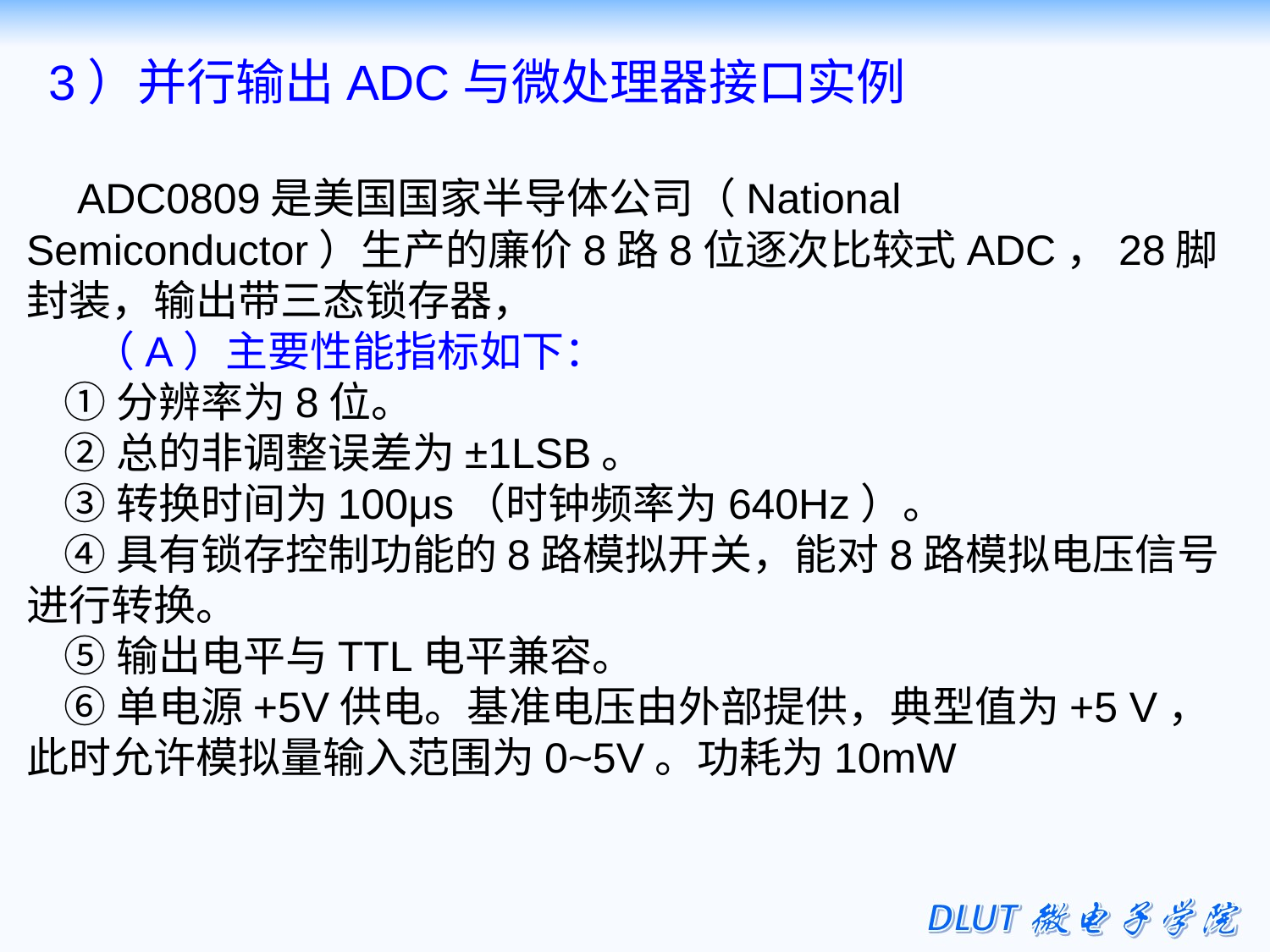

3）并行输出ADC与微处理器接口实例
 ADC0809是美国国家半导体公司（National Semiconductor）生产的廉价8路8位逐次比较式ADC，28脚封装，输出带三态锁存器，
  （A）主要性能指标如下：
①分辨率为8位。
②总的非调整误差为±1LSB。
③转换时间为100μs（时钟频率为640Hz）。
④具有锁存控制功能的8路模拟开关，能对8路模拟电压信号进行转换。
⑤输出电平与TTL电平兼容。
⑥单电源+5V供电。基准电压由外部提供，典型值为+5 V，此时允许模拟量输入范围为0~5V。功耗为10mW